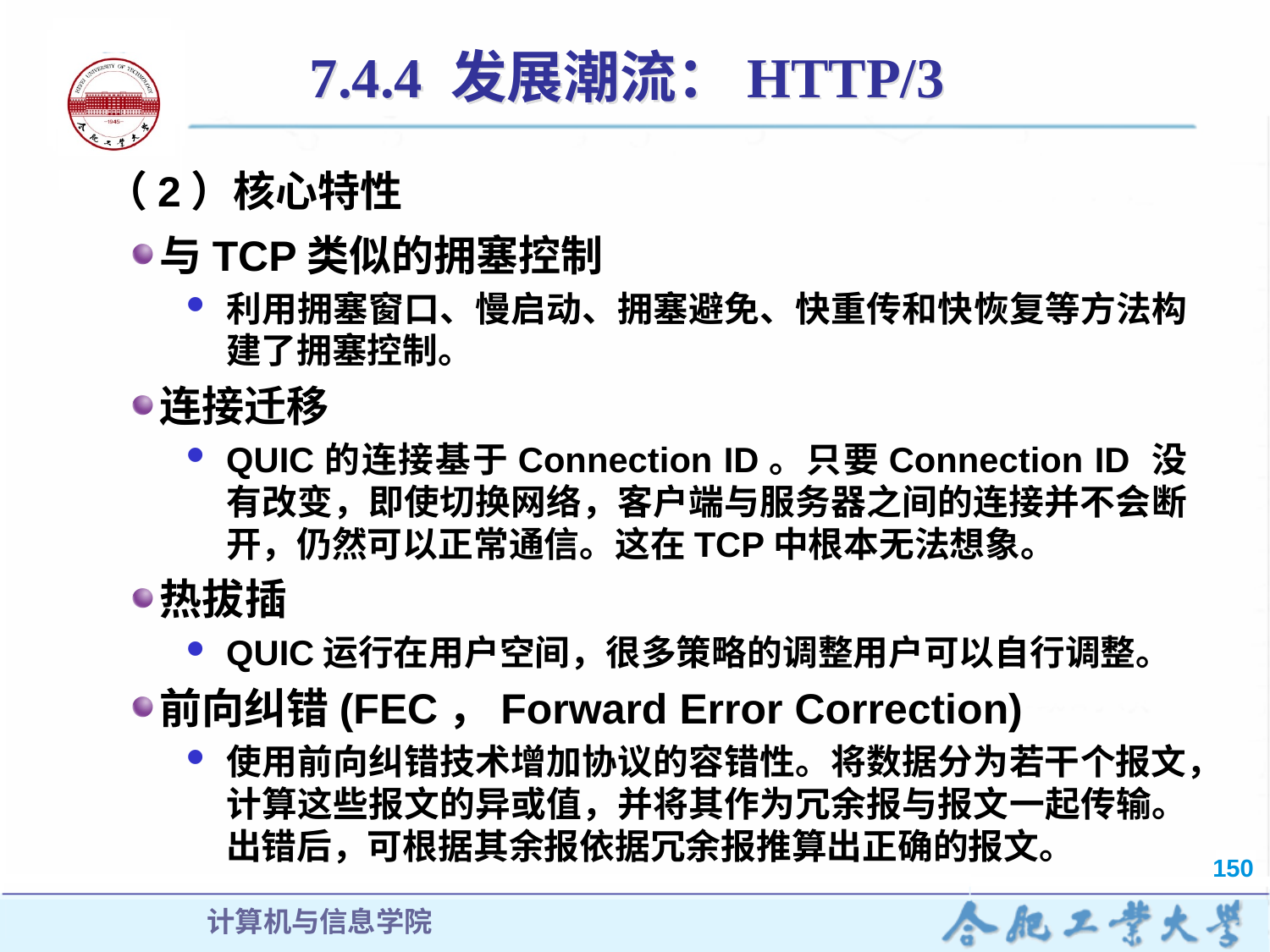

7.4.4 发展潮流：HTTP/3
（2）核心特性
与TCP类似的拥塞控制
利用拥塞窗口、慢启动、拥塞避免、快重传和快恢复等方法构建了拥塞控制。
连接迁移
QUIC的连接基于Connection ID。只要Connection ID 没有改变，即使切换网络，客户端与服务器之间的连接并不会断开，仍然可以正常通信。这在TCP中根本无法想象。
热拔插
QUIC运行在用户空间，很多策略的调整用户可以自行调整。
前向纠错(FEC，Forward Error Correction)
使用前向纠错技术增加协议的容错性。将数据分为若干个报文，计算这些报文的异或值，并将其作为冗余报与报文一起传输。出错后，可根据其余报依据冗余报推算出正确的报文。